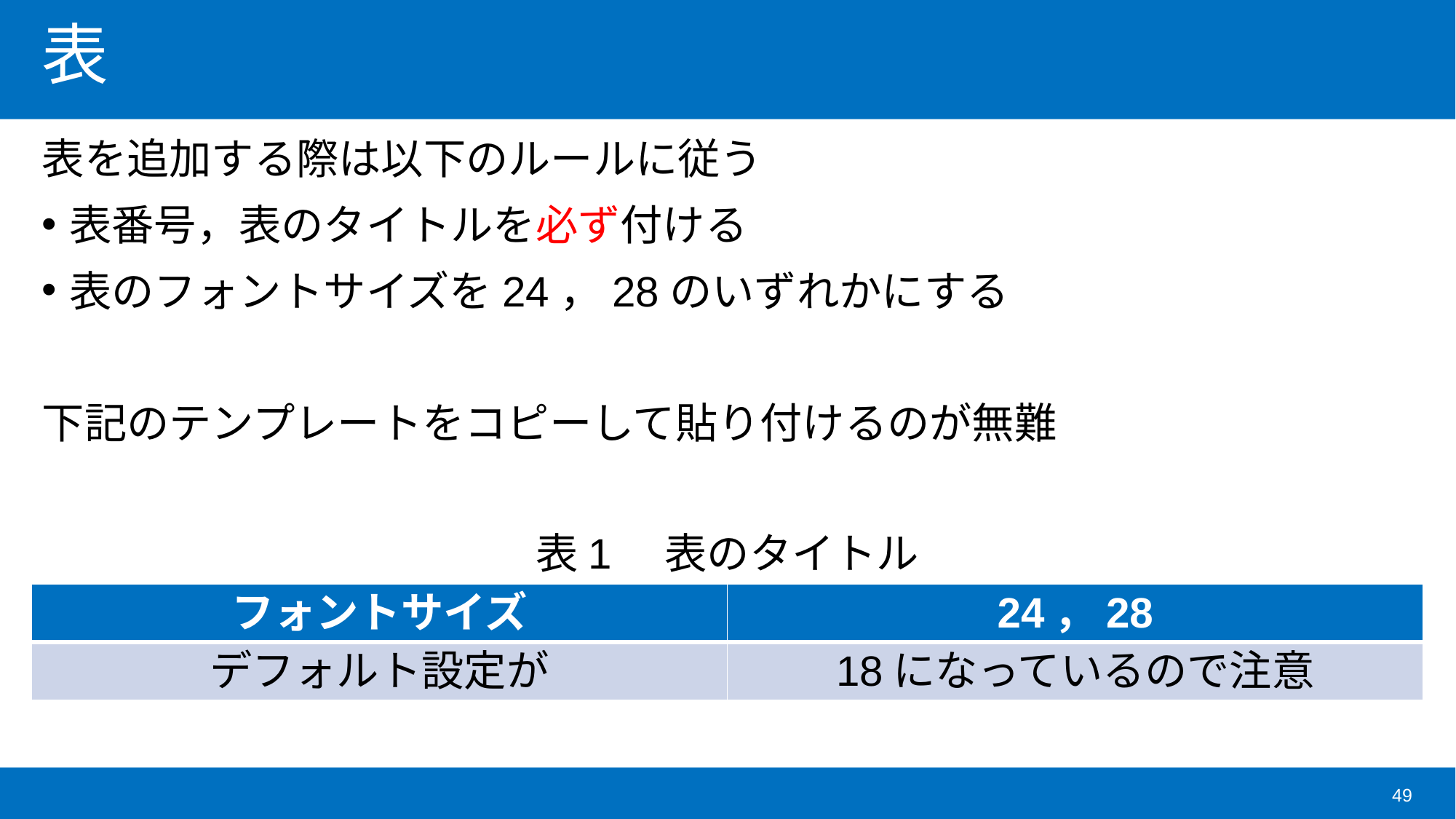

# 表
表を追加する際は以下のルールに従う
表番号，表のタイトルを必ず付ける
表のフォントサイズを24，28のいずれかにする

下記のテンプレートをコピーして貼り付けるのが無難
表1　表のタイトル
| フォントサイズ | 24，28 |
| --- | --- |
| デフォルト設定が | 18になっているので注意 |
49